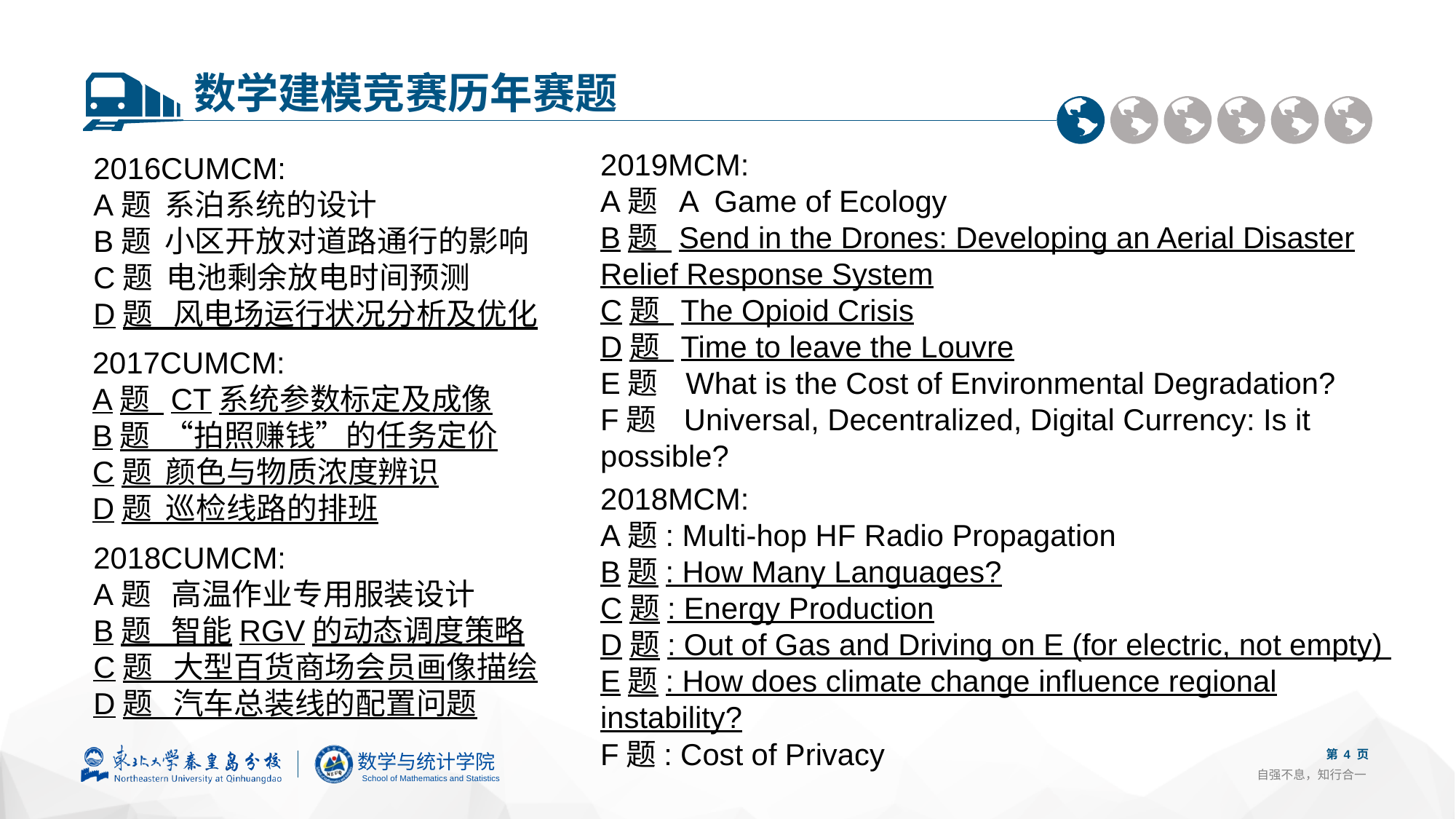

数学建模竞赛历年赛题
2019MCM:
A题  A  Game of Ecology
B题  Send in the Drones: Developing an Aerial Disaster Relief Response System
C题  The Opioid Crisis
D题  Time to leave the Louvre
E题   What is the Cost of Environmental Degradation?
F题   Universal, Decentralized, Digital Currency: Is it possible?
2016CUMCM:
A题  系泊系统的设计
B题  小区开放对道路通行的影响
C题  电池剩余放电时间预测
D题   风电场运行状况分析及优化
2017CUMCM:
A题  CT系统参数标定及成像
B题  “拍照赚钱”的任务定价
C题  颜色与物质浓度辨识
D题  巡检线路的排班
2018MCM:
A题: Multi-hop HF Radio Propagation
B题: How Many Languages?
C题: Energy Production
D题: Out of Gas and Driving on E (for electric, not empty)
E题: How does climate change influence regional instability?
F题: Cost of Privacy
2018CUMCM:
A题   高温作业专用服装设计
B题   智能RGV的动态调度策略
C题   大型百货商场会员画像描绘
D题   汽车总装线的配置问题
第 4 页
自强不息，知行合一